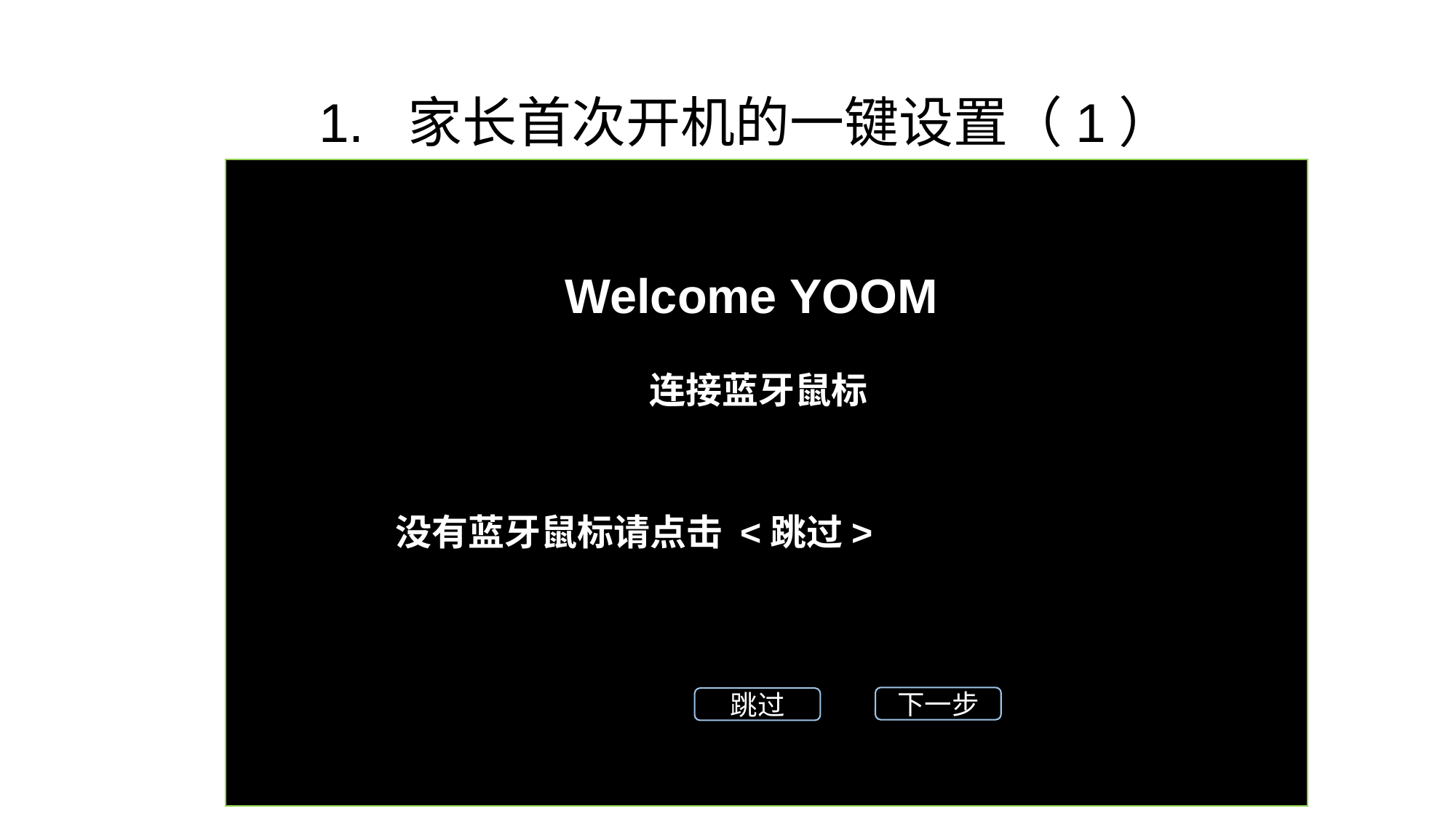

# 1.  家长首次开机的一键设置（1）

Welcome YOOM

连接蓝牙鼠标

没有蓝牙鼠标请点击 <跳过>

下一步
跳过